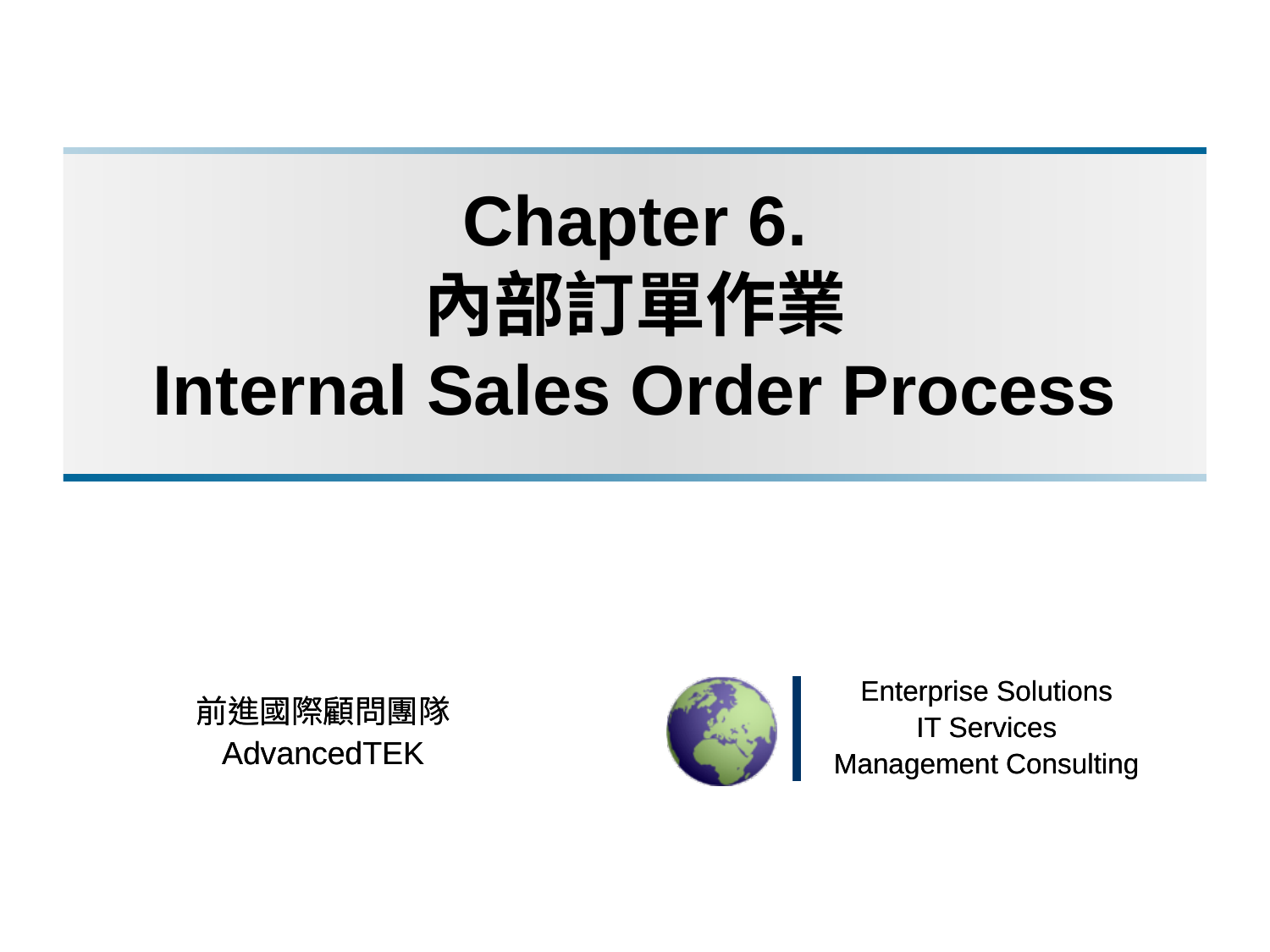

# Chapter 6. 內部訂單作業 Internal Sales Order Process